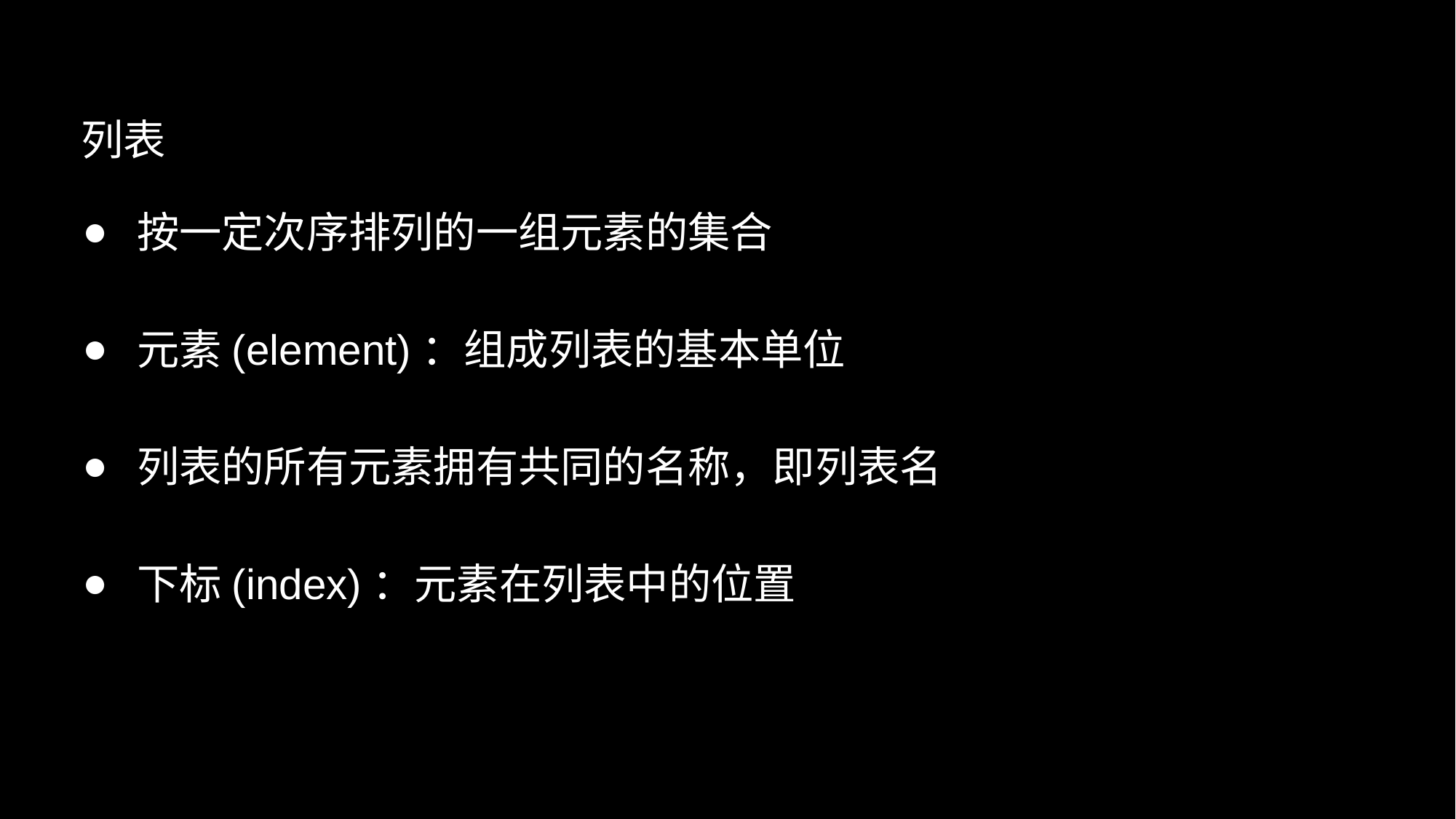

列表
按一定次序排列的一组元素的集合

元素(element)：组成列表的基本单位

列表的所有元素拥有共同的名称，即列表名

下标(index)：元素在列表中的位置